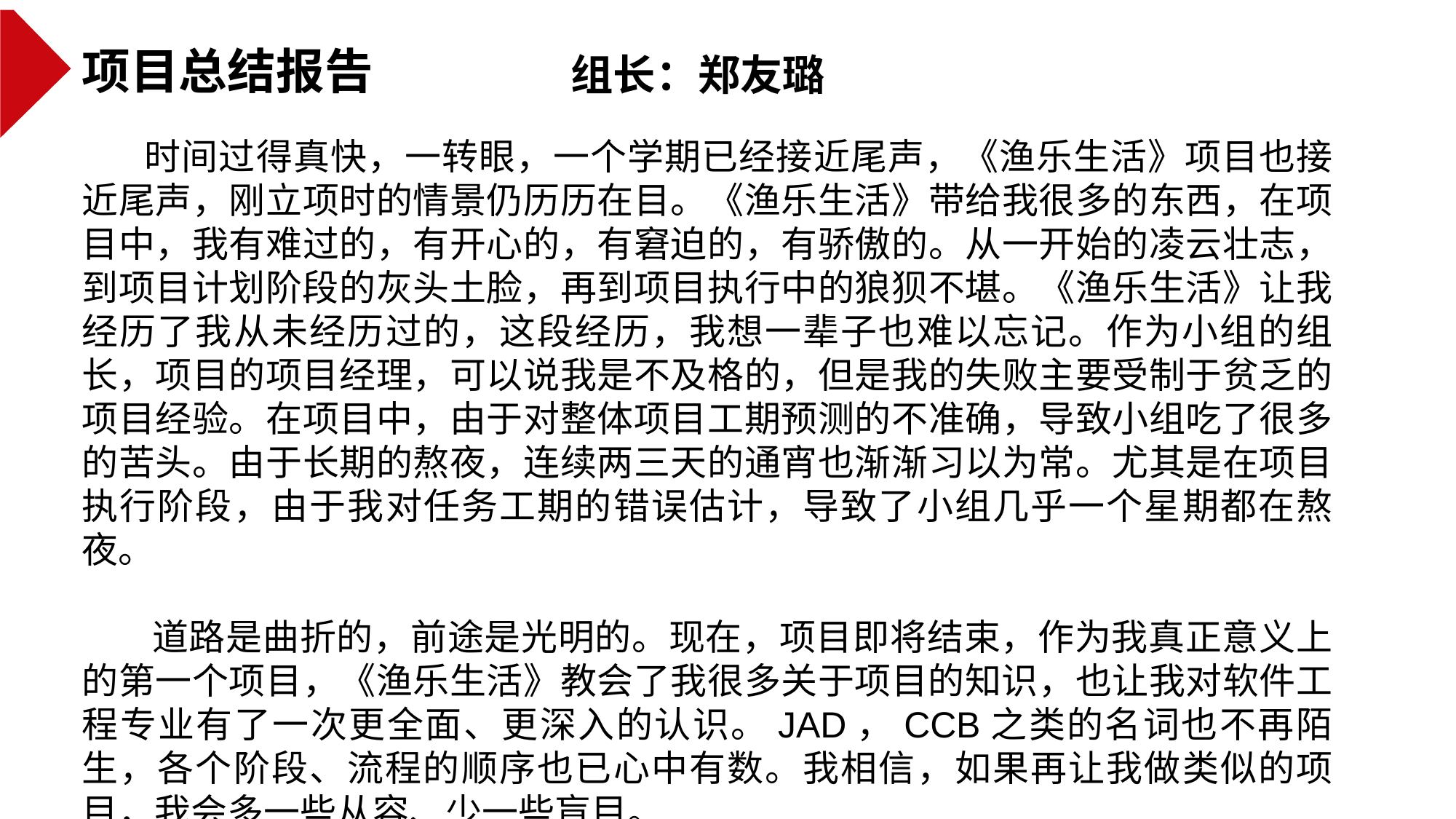

项目总结报告
组长：郑友璐
        时间过得真快，一转眼，一个学期已经接近尾声，《渔乐生活》项目也接近尾声，刚立项时的情景仍历历在目。《渔乐生活》带给我很多的东西，在项目中，我有难过的，有开心的，有窘迫的，有骄傲的。从一开始的凌云壮志，到项目计划阶段的灰头土脸，再到项目执行中的狼狈不堪。《渔乐生活》让我经历了我从未经历过的，这段经历，我想一辈子也难以忘记。作为小组的组长，项目的项目经理，可以说我是不及格的，但是我的失败主要受制于贫乏的项目经验。在项目中，由于对整体项目工期预测的不准确，导致小组吃了很多的苦头。由于长期的熬夜，连续两三天的通宵也渐渐习以为常。尤其是在项目执行阶段，由于我对任务工期的错误估计，导致了小组几乎一个星期都在熬夜。

       道路是曲折的，前途是光明的。现在，项目即将结束，作为我真正意义上的第一个项目，《渔乐生活》教会了我很多关于项目的知识，也让我对软件工程专业有了一次更全面、更深入的认识。JAD，CCB之类的名词也不再陌生，各个阶段、流程的顺序也已心中有数。我相信，如果再让我做类似的项目，我会多一些从容、少一些盲目。